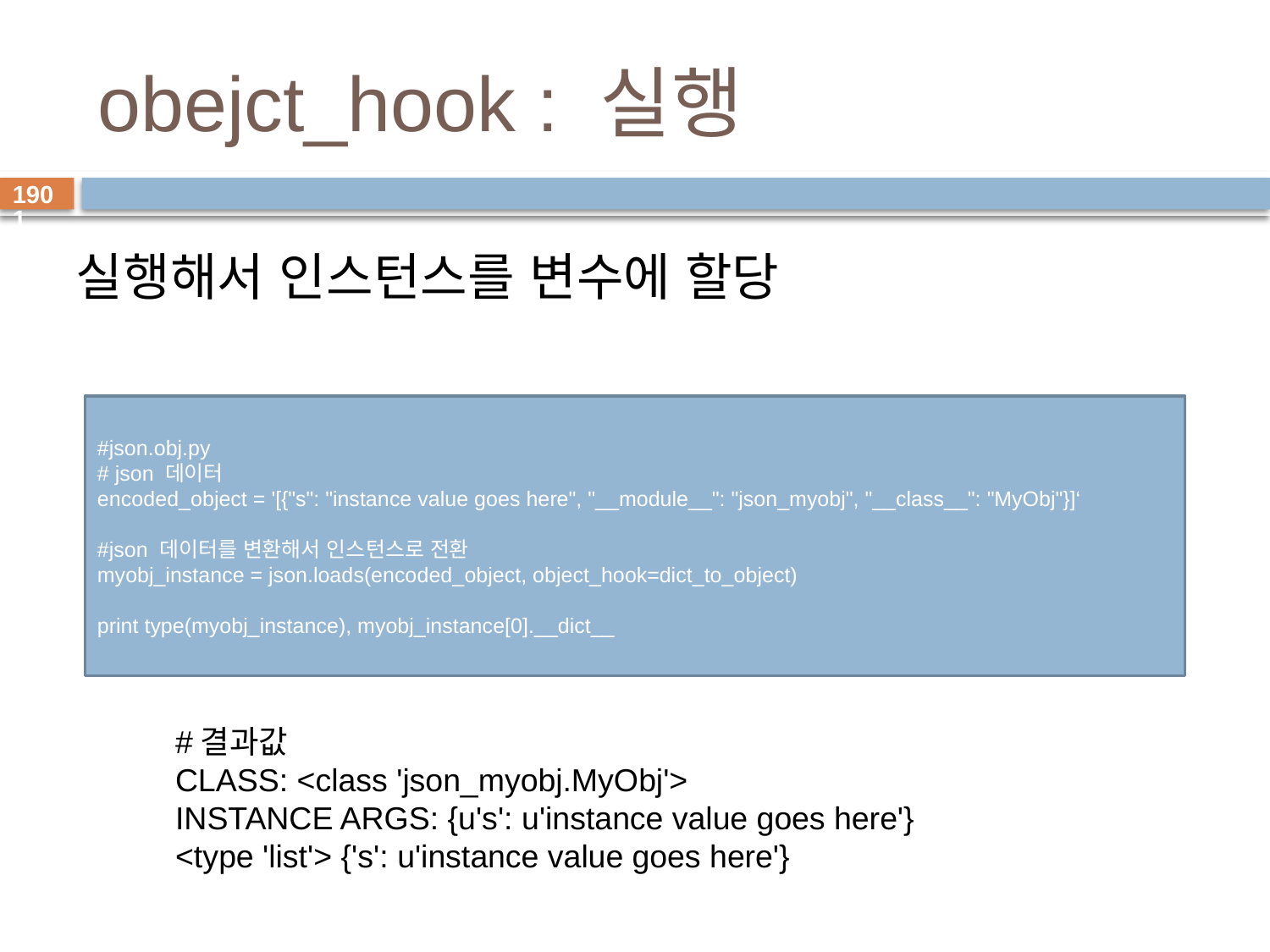

# obejct_hook : 실행
1901
실행해서 인스턴스를 변수에 할당
#json.obj.py
# json 데이터
encoded_object = '[{"s": "instance value goes here", "__module__": "json_myobj", "__class__": "MyObj"}]‘

#json 데이터를 변환해서 인스턴스로 전환
myobj_instance = json.loads(encoded_object, object_hook=dict_to_object)

print type(myobj_instance), myobj_instance[0].__dict__
#결과값
CLASS: <class 'json_myobj.MyObj'>
INSTANCE ARGS: {u's': u'instance value goes here'}
<type 'list'> {'s': u'instance value goes here'}